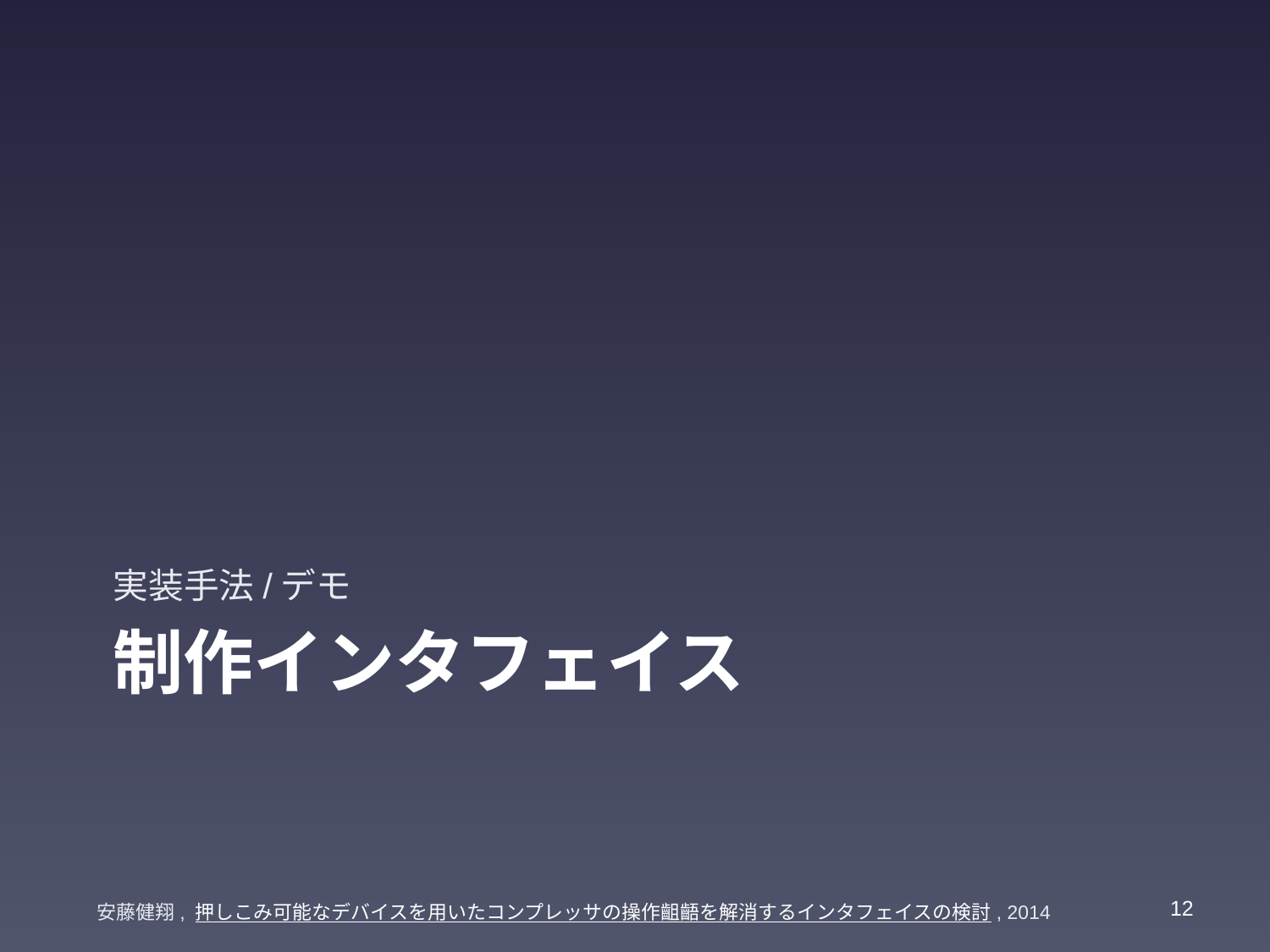

実装手法/デモ
# 制作インタフェイス
12
安藤健翔, 押しこみ可能なデバイスを用いたコンプレッサの操作齟齬を解消するインタフェイスの検討, 2014